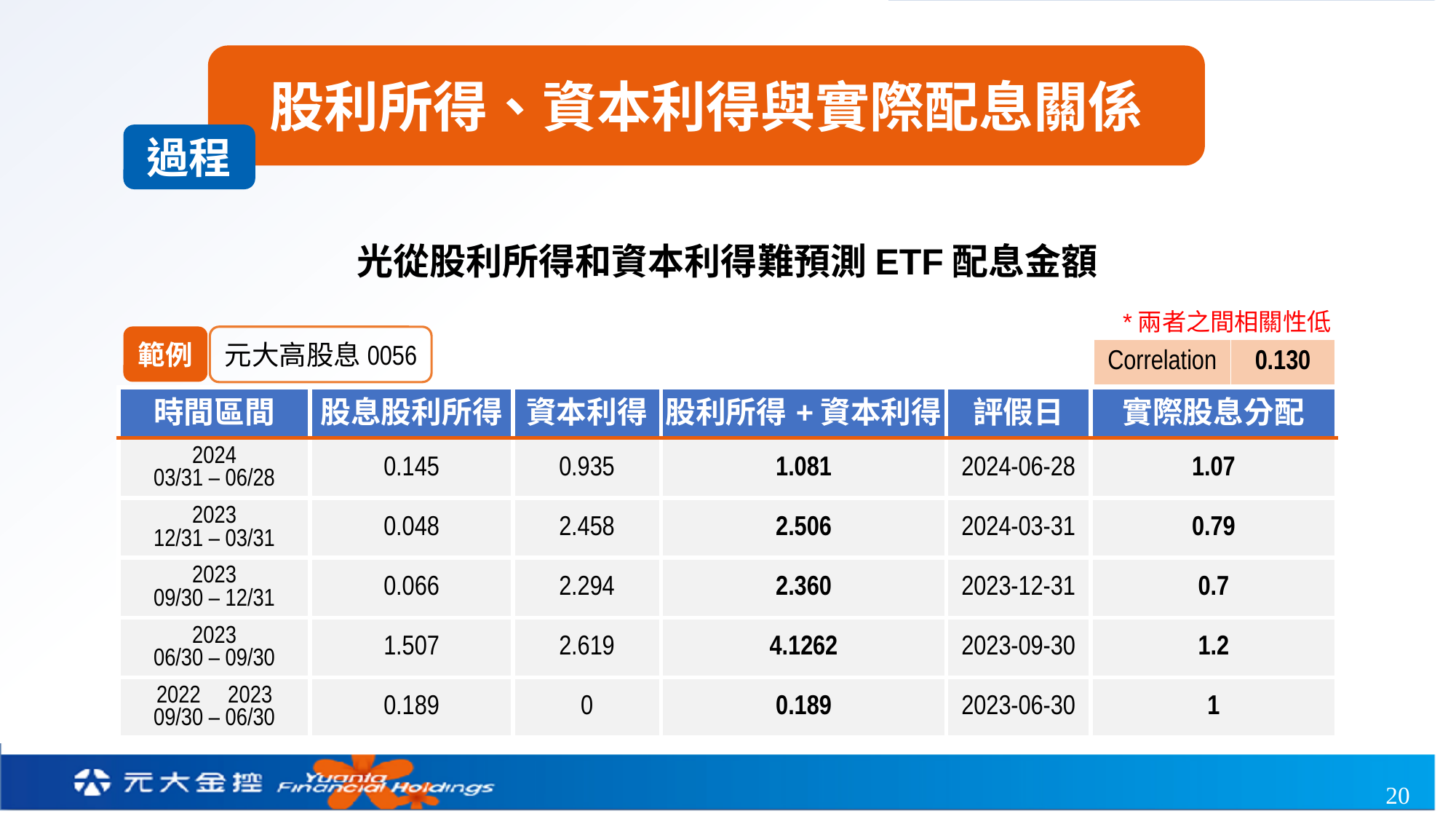

股利所得、資本利得與實際配息關係
過程
光從股利所得和資本利得難預測ETF配息金額
*兩者之間相關性低
範例
元大高股息0056
| Correlation | 0.130 |
| --- | --- |
| 時間區間 | 股息股利所得 | 資本利得 | 股利所得+資本利得 | 評假日 | 實際股息分配 |
| --- | --- | --- | --- | --- | --- |
| 2024 03/31 – 06/28 | 0.145 | 0.935 | 1.081 | 2024-06-28 | 1.07 |
| 2023 12/31 – 03/31 | 0.048 | 2.458 | 2.506 | 2024-03-31 | 0.79 |
| 2023 09/30 – 12/31 | 0.066 | 2.294 | 2.360 | 2023-12-31 | 0.7 |
| 2023 06/30 – 09/30 | 1.507 | 2.619 | 4.1262 | 2023-09-30 | 1.2 |
| 2022 2023 09/30 – 06/30 | 0.189 | 0 | 0.189 | 2023-06-30 | 1 |
20